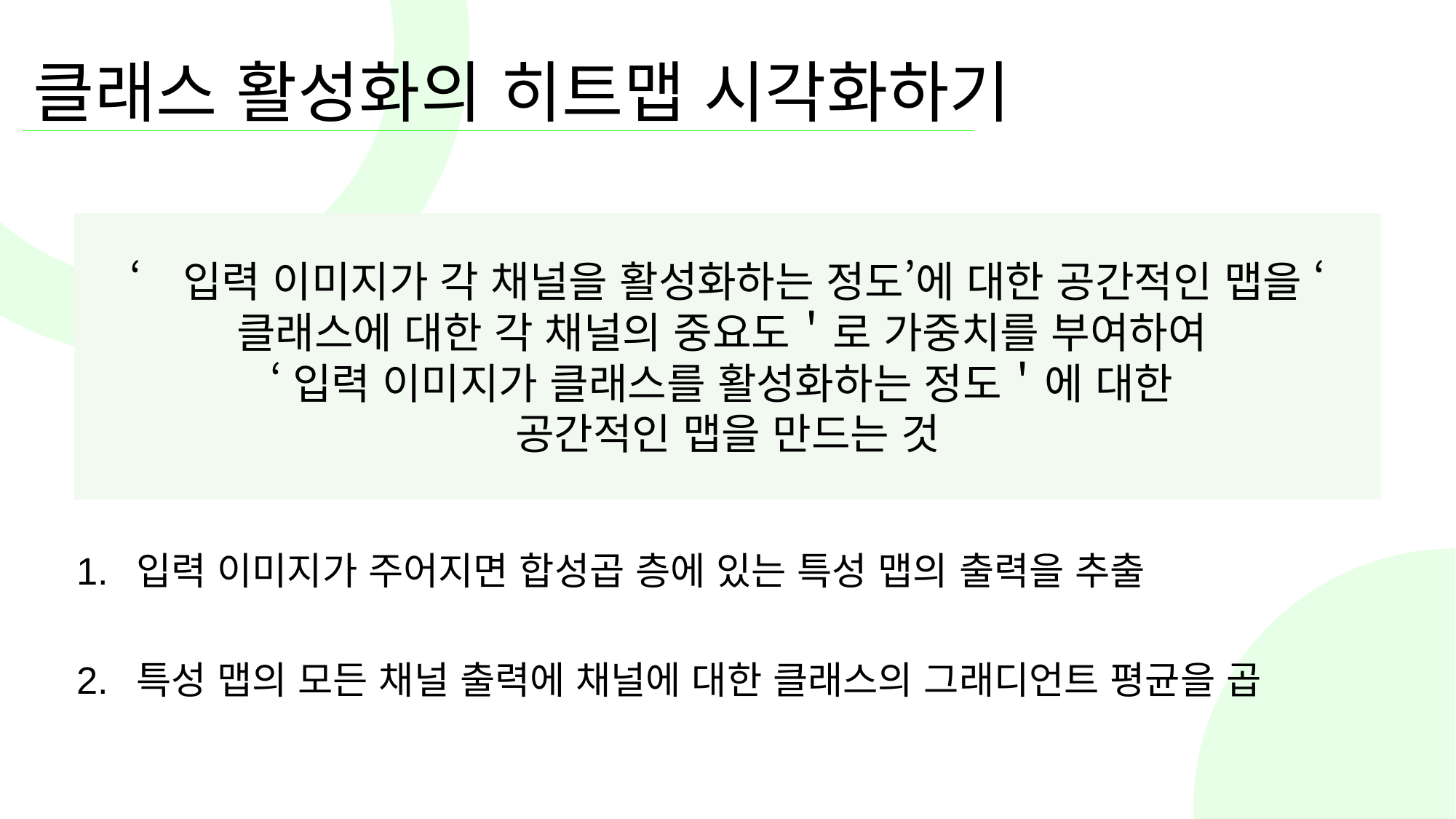

# 클래스 활성화의 히트맵 시각화하기
‘입력 이미지가 각 채널을 활성화하는 정도’에 대한 공간적인 맵을 ‘클래스에 대한 각 채널의 중요도＇로 가중치를 부여하여
‘입력 이미지가 클래스를 활성화하는 정도＇에 대한
공간적인 맵을 만드는 것
이미지의 어느 부분이 컨브넷의 최종 분류 결정에 기여하는지 이해하는데 유용함

분류에 실수가 있는 경우 컨브넷의 결정 과정을 디버깅하는 데 도움

이미지에 특정 물체가 있는 위치를 파악하는 데 사용

입력 이미지가 주어지면 합성곱 층에 있는 특성 맵의 출력을 추출

특성 맵의 모든 채널 출력에 채널에 대한 클래스의 그래디언트 평균을 곱